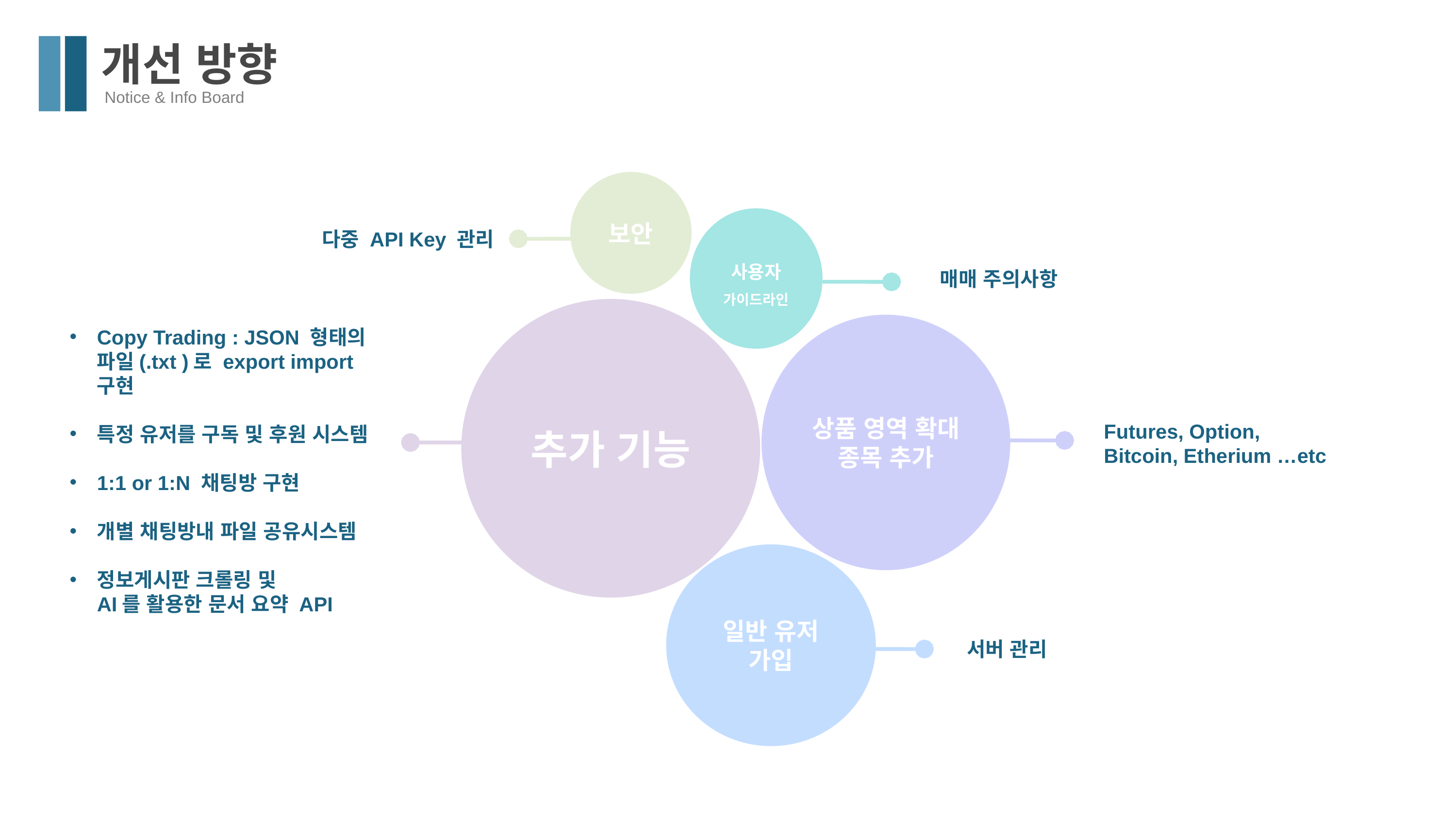

개선 방향

Notice & Info Board
게시글 상세보기
보안
사용자
가이드라인
다중 API Key 관리

매매 주의사항

추가 기능
상품 영역 확대
종목 추가
Copy Trading : JSON 형태의 파일(.txt )로 export import 구현
특정 유저를 구독 및 후원 시스템

1:1 or 1:N 채팅방 구현

개별 채팅방내 파일 공유시스템

정보게시판 크롤링 및
AI를 활용한 문서 요약 API
Futures, Option,
Bitcoin, Etherium …etc

일반 유저
가입
서버 관리